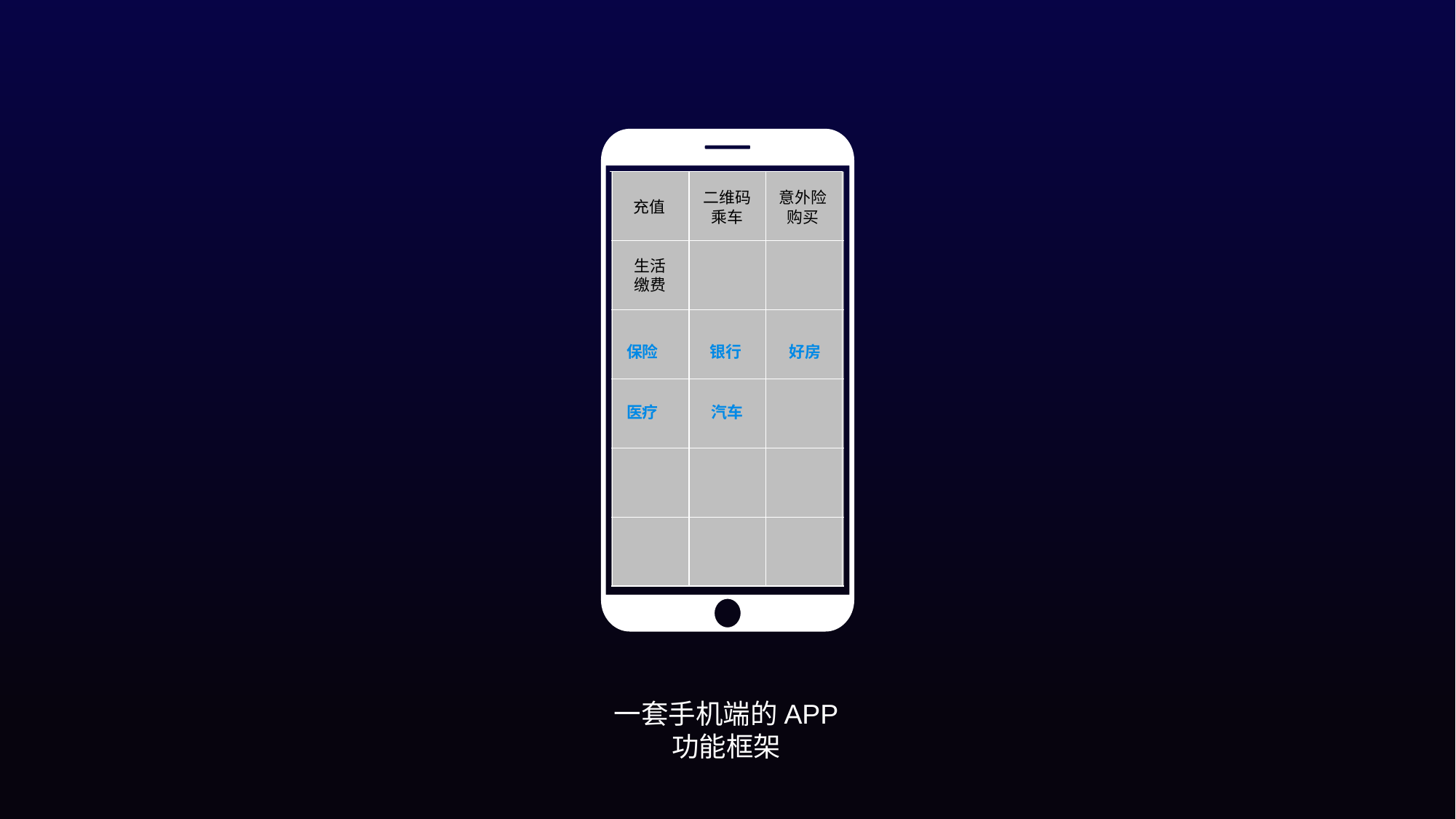

二维码乘车
意外险购买
充值
生活
缴费
保险
银行
好房
医疗
汽车
一套手机端的APP
功能框架